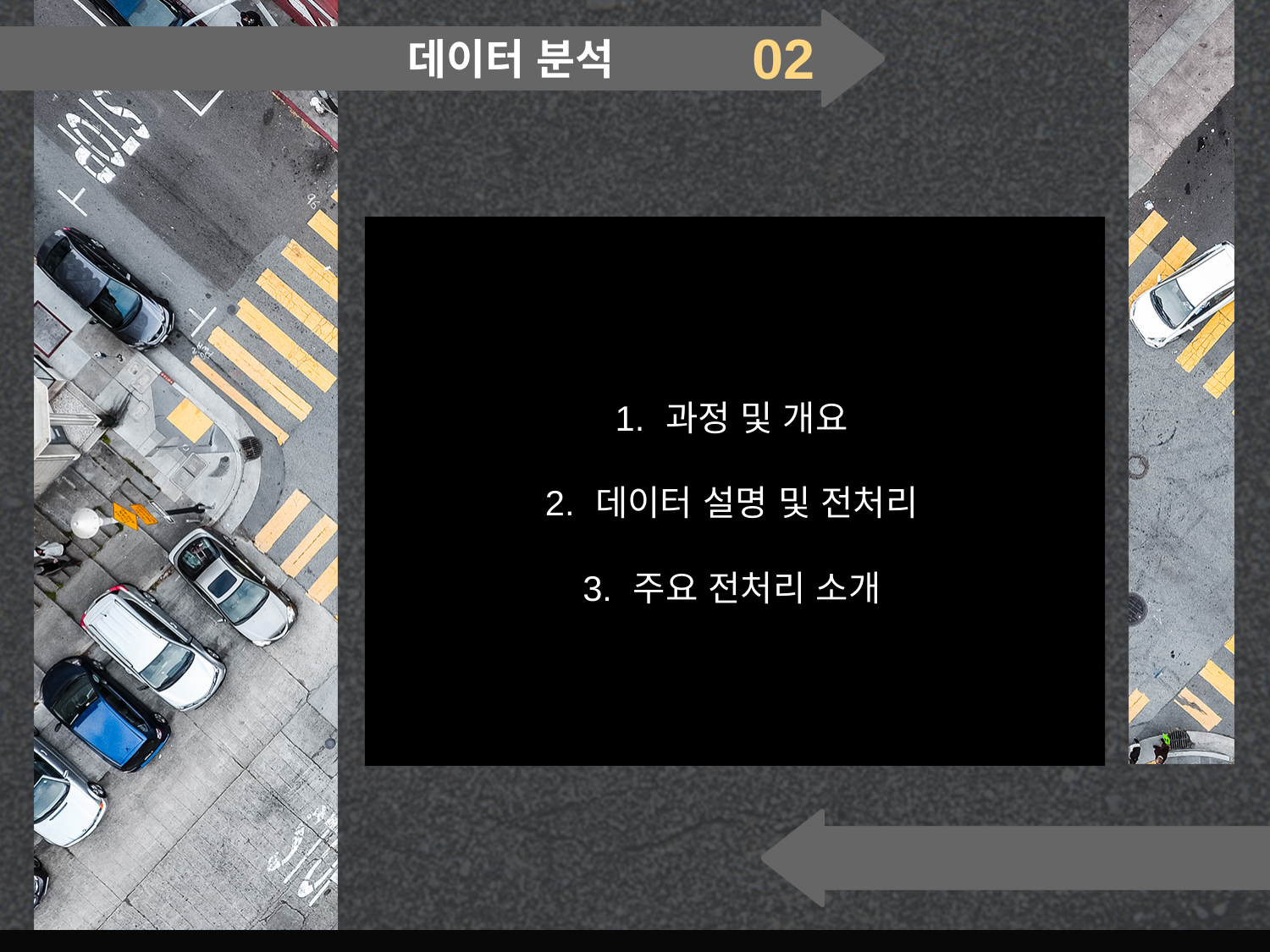

02
데이터 분석
 과정 및 개요
 데이터 설명 및 전처리
 주요 전처리 소개